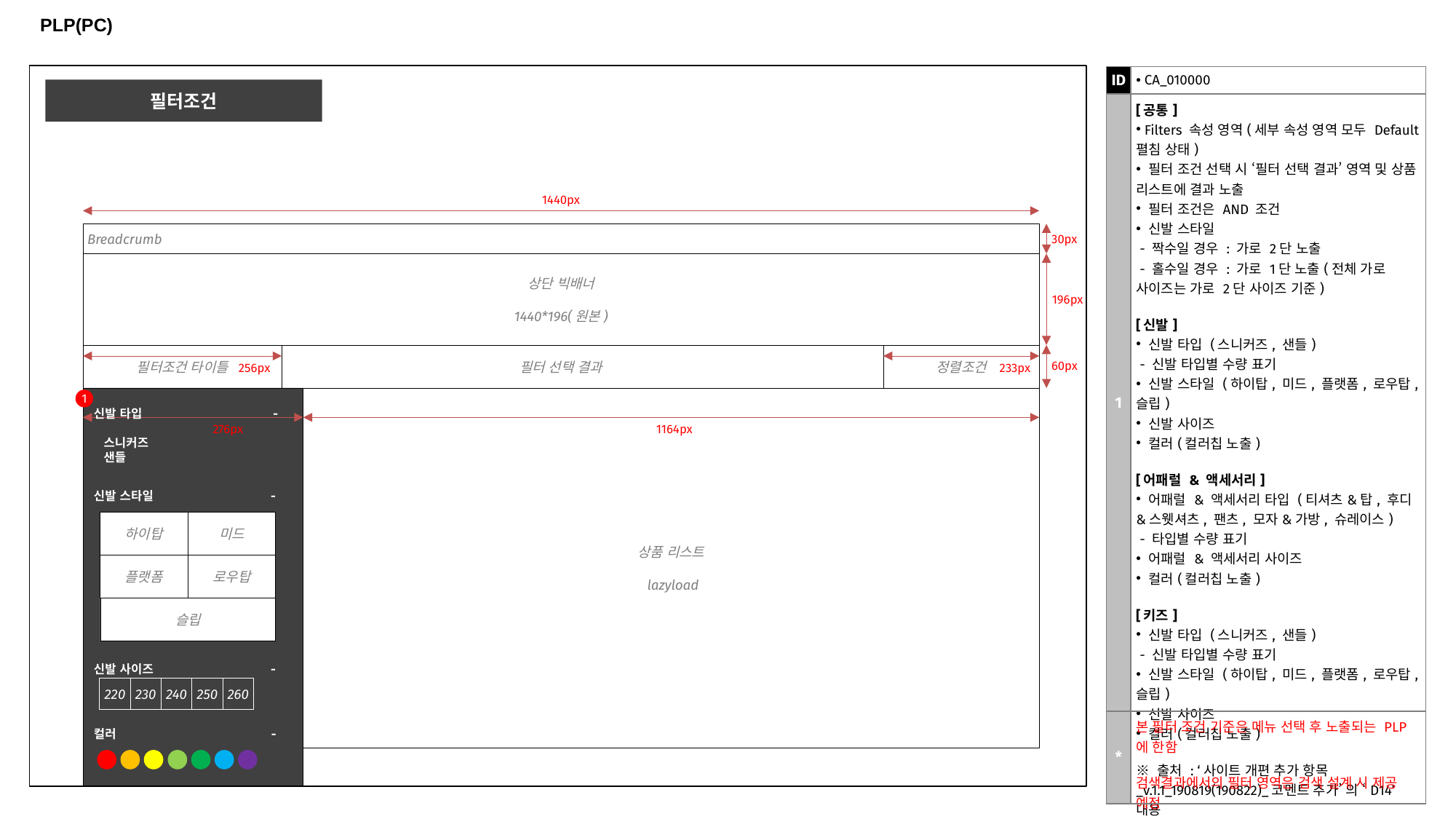

# PLP(PC)

| ID | CA\_010000 |
| --- | --- |
| 1 | [공통] Filters 속성 영역(세부 속성 영역 모두 Default 펼침 상태) 필터 조건 선택 시 ‘필터 선택 결과’ 영역 및 상품 리스트에 결과 노출 필터 조건은 AND 조건 신발 스타일 - 짝수일 경우 : 가로 2단 노출 - 홀수일 경우 : 가로 1단 노출(전체 가로 사이즈는 가로 2단 사이즈 기준) [신발] 신발 타입 (스니커즈, 샌들) - 신발 타입별 수량 표기 신발 스타일 (하이탑, 미드, 플랫폼, 로우탑, 슬립) 신발 사이즈 컬러(컬러칩 노출) [어패럴 & 액세서리] 어패럴 & 액세서리 타입 (티셔츠&탑, 후디&스웻셔츠, 팬츠, 모자&가방, 슈레이스) - 타입별 수량 표기 어패럴 & 액세서리 사이즈 컬러(컬러칩 노출) [키즈] 신발 타입 (스니커즈, 샌들) - 신발 타입별 수량 표기 신발 스타일 (하이탑, 미드, 플랫폼, 로우탑, 슬립) 신발 사이즈 컬러(컬러칩 노출) ※ 출처 : ‘사이트 개편 추가 항목\_v.1.1\_190819(190822)\_코멘트 추가’ 의 ‘D14’ 내용 |
| \* | 본 필터 조건 기준은 메뉴 선택 후 노출되는 PLP 에 한함 검색결과에서의 필터 영역은 검색 설계 시 제공 예정 |
필터조건
1440px
Breadcrumb
30px
상단 빅배너

1440*196(원본)
196px
필터 선택 결과
필터조건 타이틀
정렬조건
60px
256px
233px

상품 리스트

 lazyload
1
신발 타입                                     -

  스니커즈
  샌들
276px
1164px
신발 스타일                                 -
하이탑
미드
플랫폼
로우탑
슬립
신발 사이즈                                 -
220
230
240
250
260
컬러                                            -